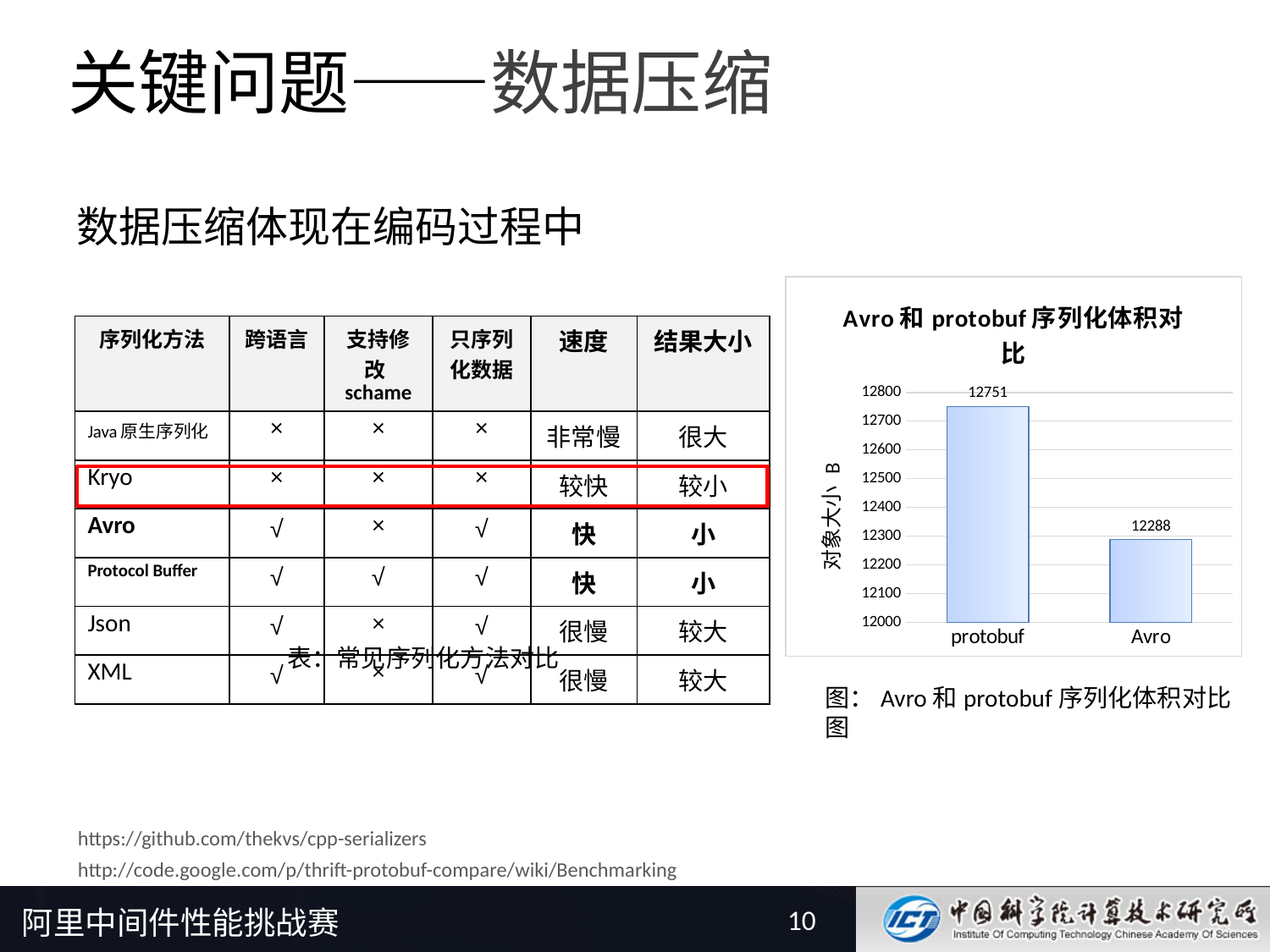

# 关键问题——数据压缩
数据压缩体现在编码过程中

### Chart: Avro和protobuf序列化体积对比

| Category | 对象大小 |
|---|---|
| protobuf | 12751.0 |
| Avro | 12288.0 |
| 序列化方法 | 跨语言 | 支持修改schame | 只序列化数据 | 速度 | 结果大小 |
| --- | --- | --- | --- | --- | --- |
| Java原生序列化 | × | × | × | 非常慢 | 很大 |
| Kryo | × | × | × | 较快 | 较小 |
| Avro | √ | × | √ | 快 | 小 |
| Protocol Buffer | √ | √ | √ | 快 | 小 |
| Json | √ | × | √ | 很慢 | 较大 |
| XML | √ | × | √ | 很慢 | 较大 |

表：常见序列化方法对比
图：Avro和protobuf序列化体积对比图
https://github.com/thekvs/cpp-serializers
http://code.google.com/p/thrift-protobuf-compare/wiki/Benchmarking